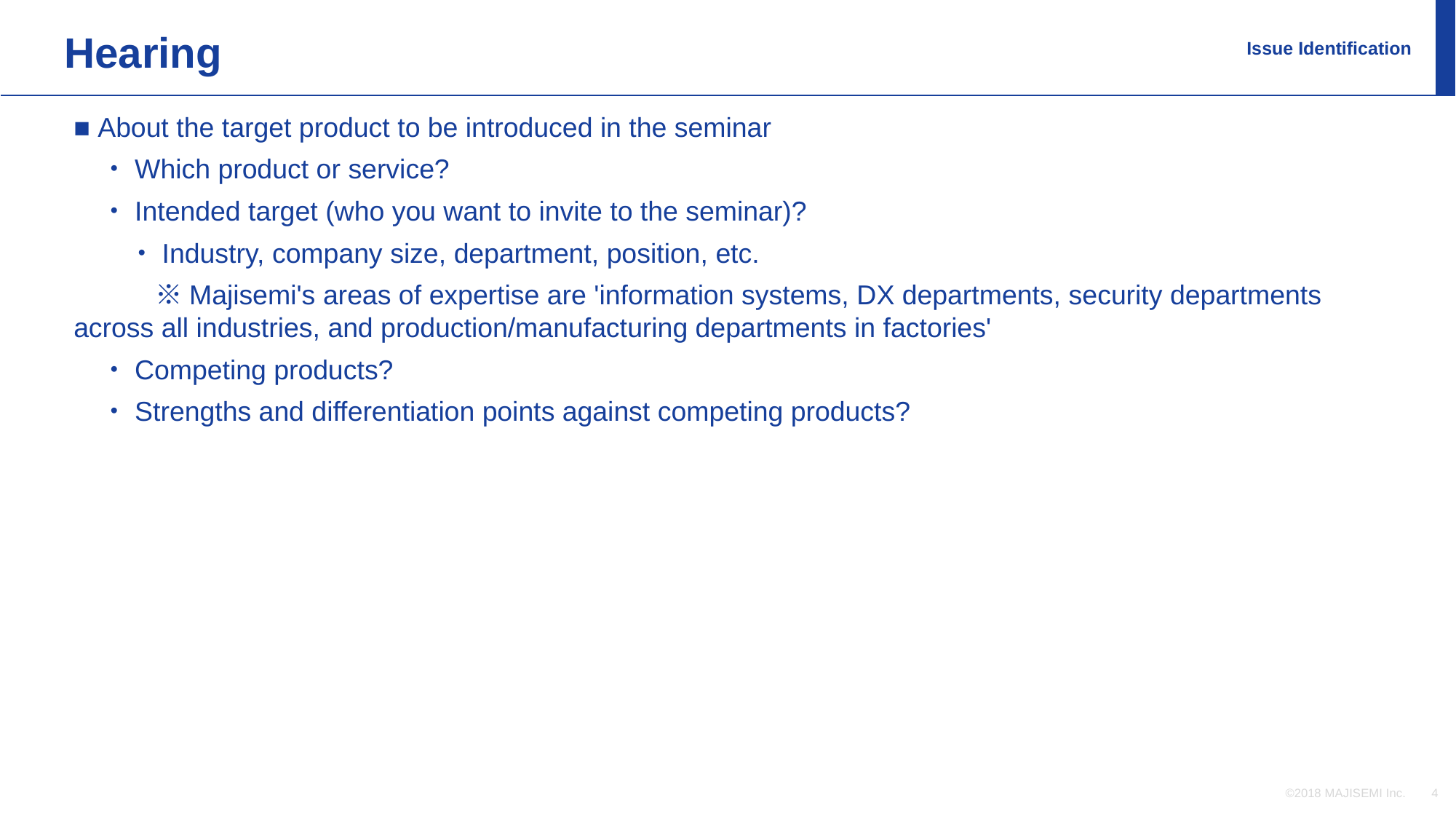

Hearing
Issue Identification
■ About the target product to be introduced in the seminar
　・Which product or service?
　・Intended target (who you want to invite to the seminar)?
　　・Industry, company size, department, position, etc.
　　　※Majisemi's areas of expertise are 'information systems, DX departments, security departments across all industries, and production/manufacturing departments in factories'
　・Competing products?
　・Strengths and differentiation points against competing products?
©2018 MAJISEMI Inc.
4